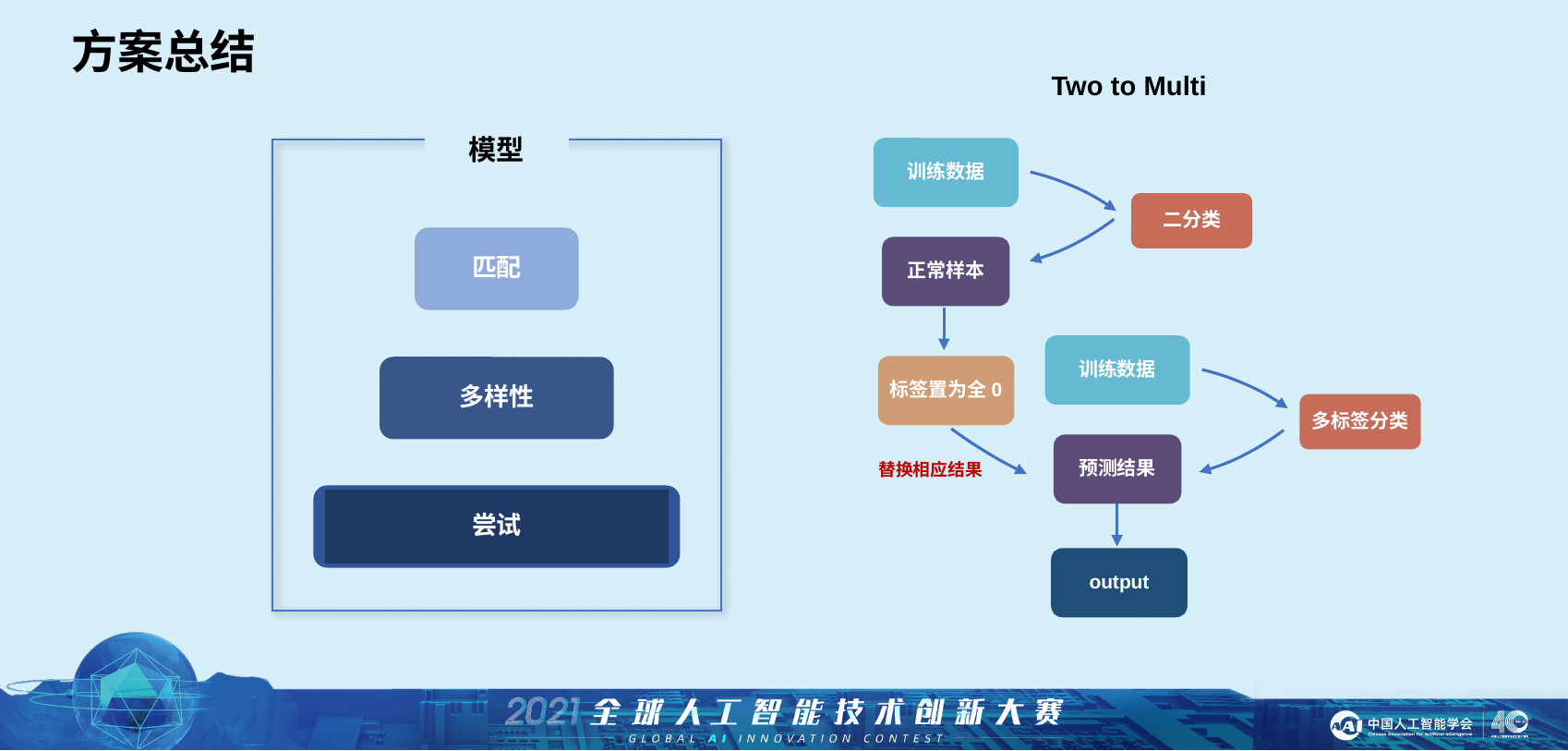

方案总结
Two to Multi

模型

训练数据

二分类

匹配

正常样本

训练数据

标签置为全0

多样性

多标签分类

预测结果
替换相应结果

尝试

output